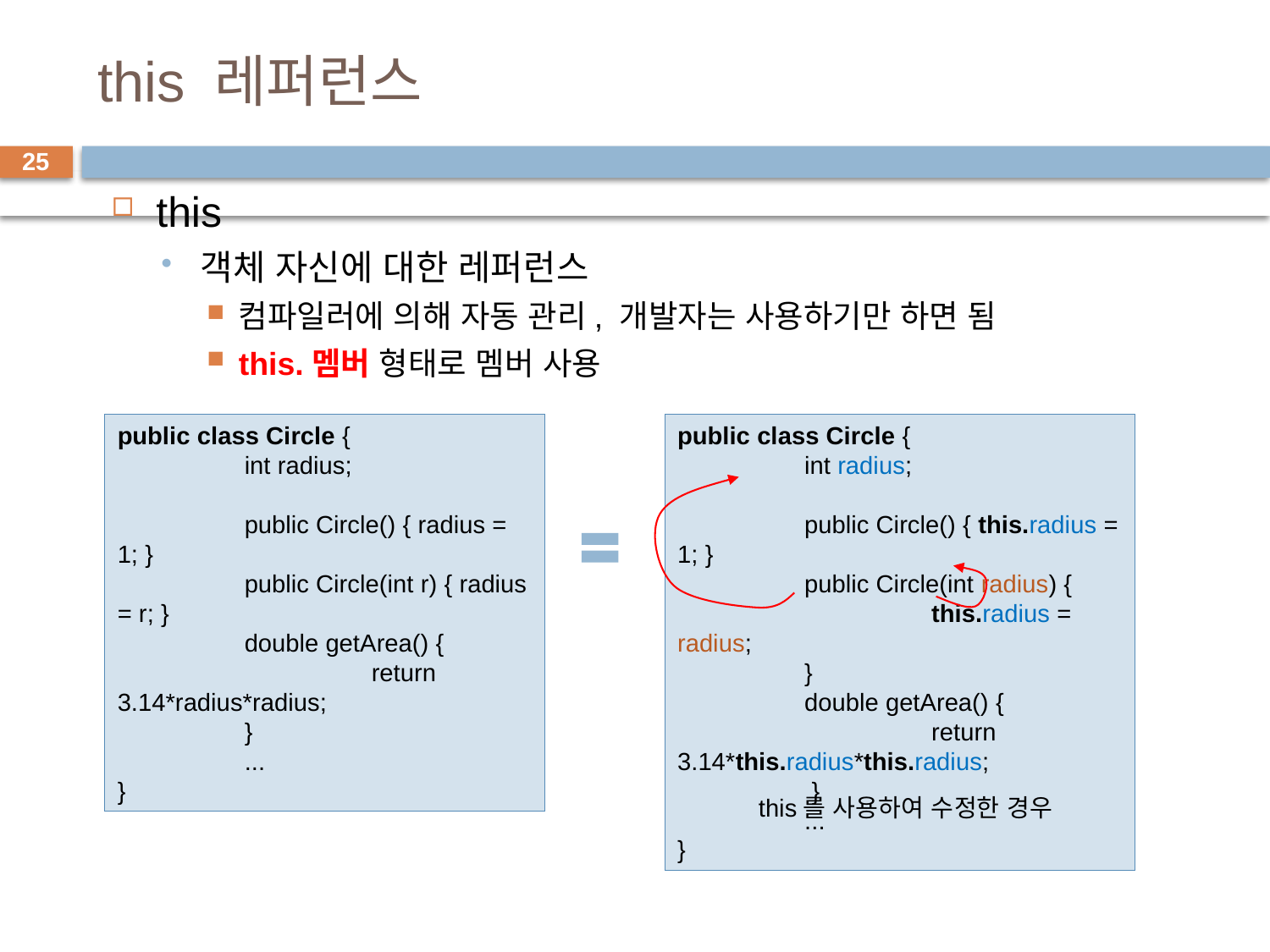

# this 레퍼런스
25
this
객체 자신에 대한 레퍼런스
컴파일러에 의해 자동 관리, 개발자는 사용하기만 하면 됨
this.멤버 형태로 멤버 사용

public class Circle {
	int radius;

	public Circle() { radius = 1; }
	public Circle(int r) { radius = r; }
	double getArea() {
		return 3.14*radius*radius;
	}
	...
}
public class Circle {
	int radius;

	public Circle() { this.radius = 1; }
	public Circle(int radius) {
		this.radius = radius;
	}
	double getArea() {
		return 3.14*this.radius*this.radius;
	 }
	...
}

this를 사용하여 수정한 경우